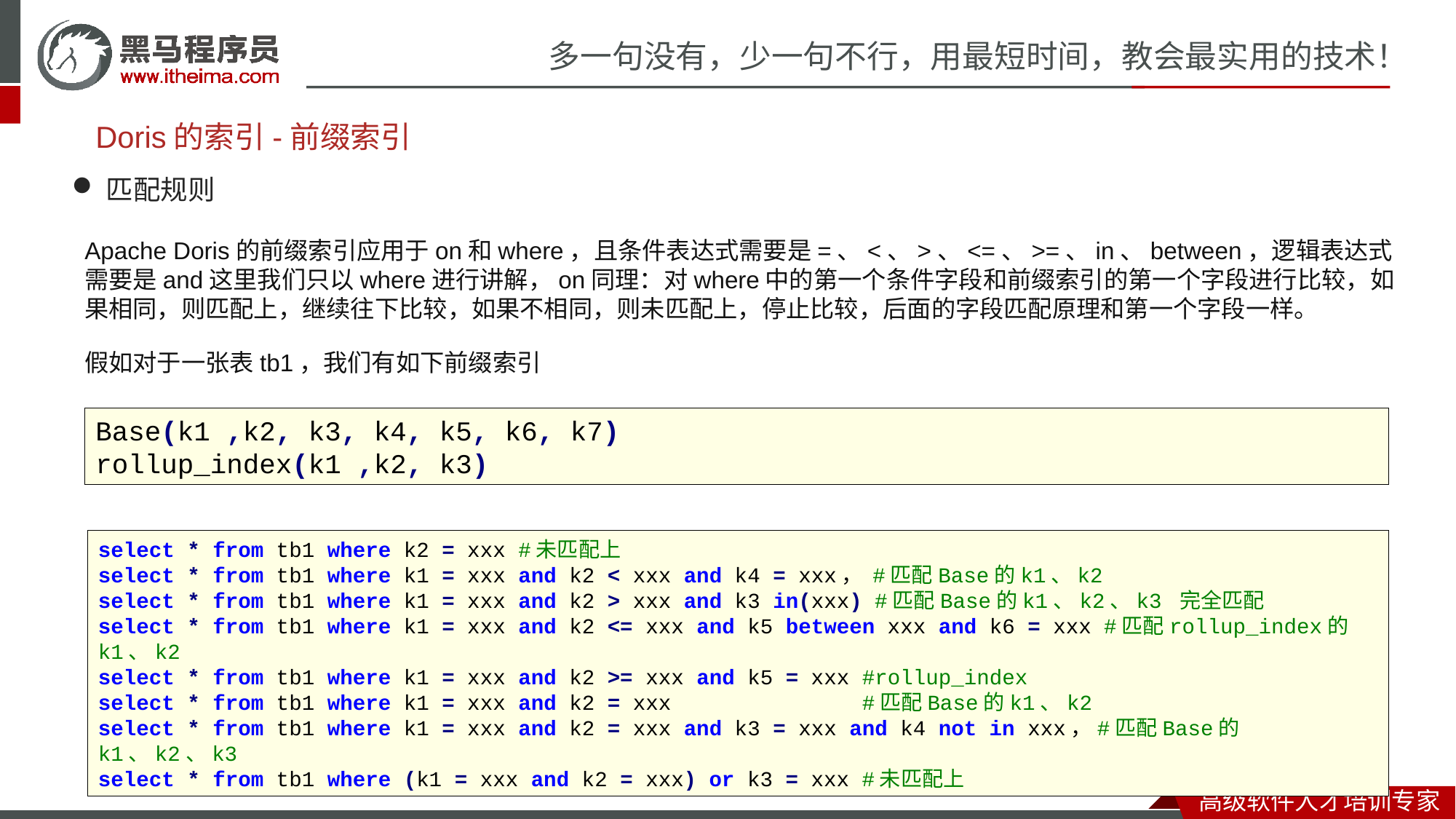

# Doris的索引-前缀索引

匹配规则
Apache Doris的前缀索引应用于on和where，且条件表达式需要是=、<、>、<=、>=、in、between，逻辑表达式需要是and这里我们只以where进行讲解，on同理：对where中的第一个条件字段和前缀索引的第一个字段进行比较，如果相同，则匹配上，继续往下比较，如果不相同，则未匹配上，停止比较，后面的字段匹配原理和第一个字段一样。
假如对于一张表tb1，我们有如下前缀索引
Base(k1 ,k2, k3, k4, k5, k6, k7)
rollup_index(k1 ,k2, k3)
select * from tb1 where k2 = xxx #未匹配上
select * from tb1 where k1 = xxx and k2 < xxx and k4 = xxx， #匹配Base的k1、k2
select * from tb1 where k1 = xxx and k2 > xxx and k3 in(xxx) #匹配Base的k1、k2、k3 完全匹配
select * from tb1 where k1 = xxx and k2 <= xxx and k5 between xxx and k6 = xxx #匹配rollup_index的k1、k2
select * from tb1 where k1 = xxx and k2 >= xxx and k5 = xxx #rollup_index
select * from tb1 where k1 = xxx and k2 = xxx               #匹配Base的k1、k2
select * from tb1 where k1 = xxx and k2 = xxx and k3 = xxx and k4 not in xxx，#匹配Base的k1、k2、k3
select * from tb1 where (k1 = xxx and k2 = xxx) or k3 = xxx #未匹配上